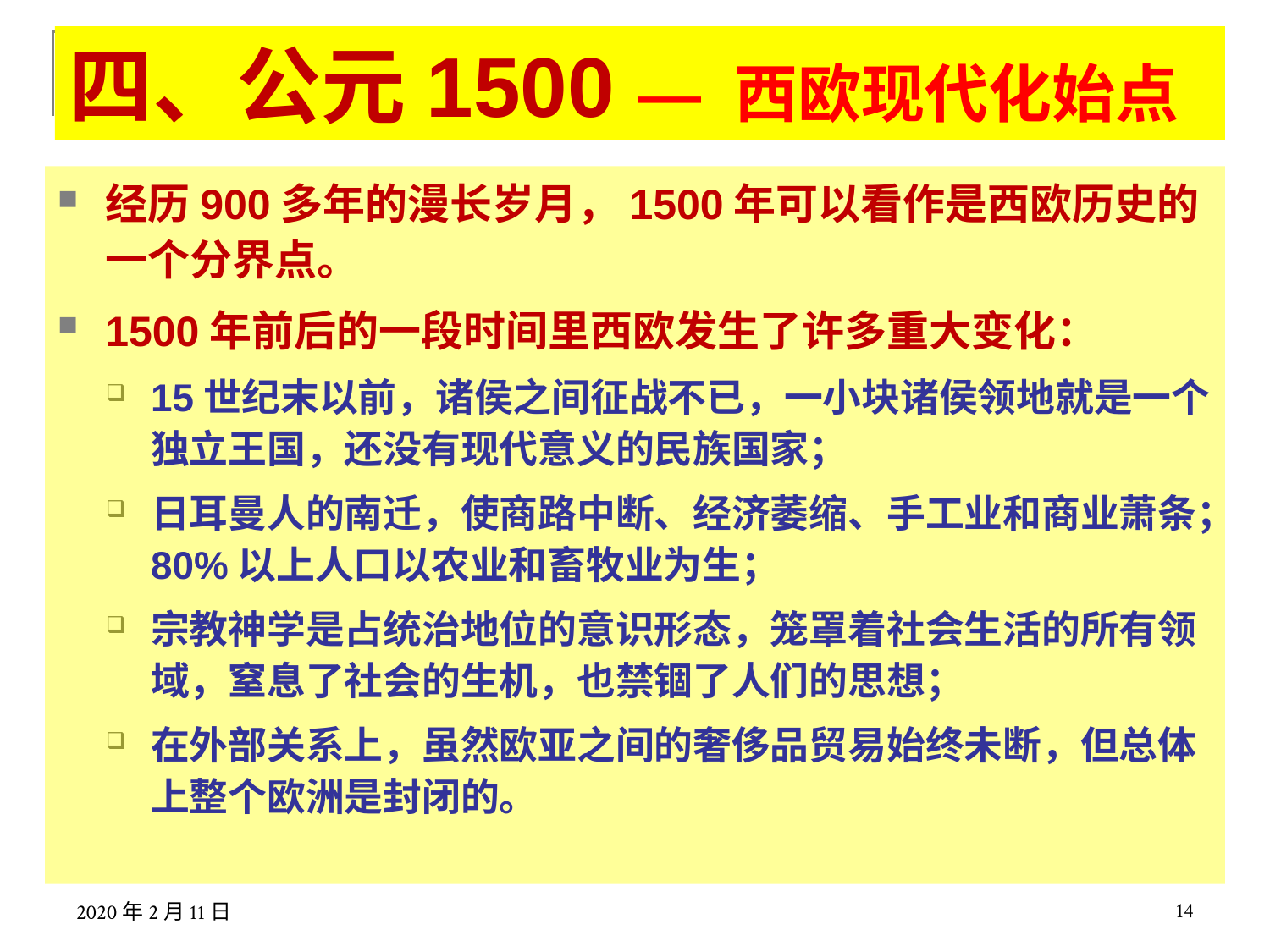

# 四、公元1500 — 西欧现代化始点
经历900多年的漫长岁月，1500年可以看作是西欧历史的一个分界点。
1500年前后的一段时间里西欧发生了许多重大变化：
15世纪末以前，诸侯之间征战不已，一小块诸侯领地就是一个独立王国，还没有现代意义的民族国家；
日耳曼人的南迁，使商路中断、经济萎缩、手工业和商业萧条；80%以上人口以农业和畜牧业为生；
宗教神学是占统治地位的意识形态，笼罩着社会生活的所有领域，窒息了社会的生机，也禁锢了人们的思想；
在外部关系上，虽然欧亚之间的奢侈品贸易始终未断，但总体上整个欧洲是封闭的。
2020年2月11日
14